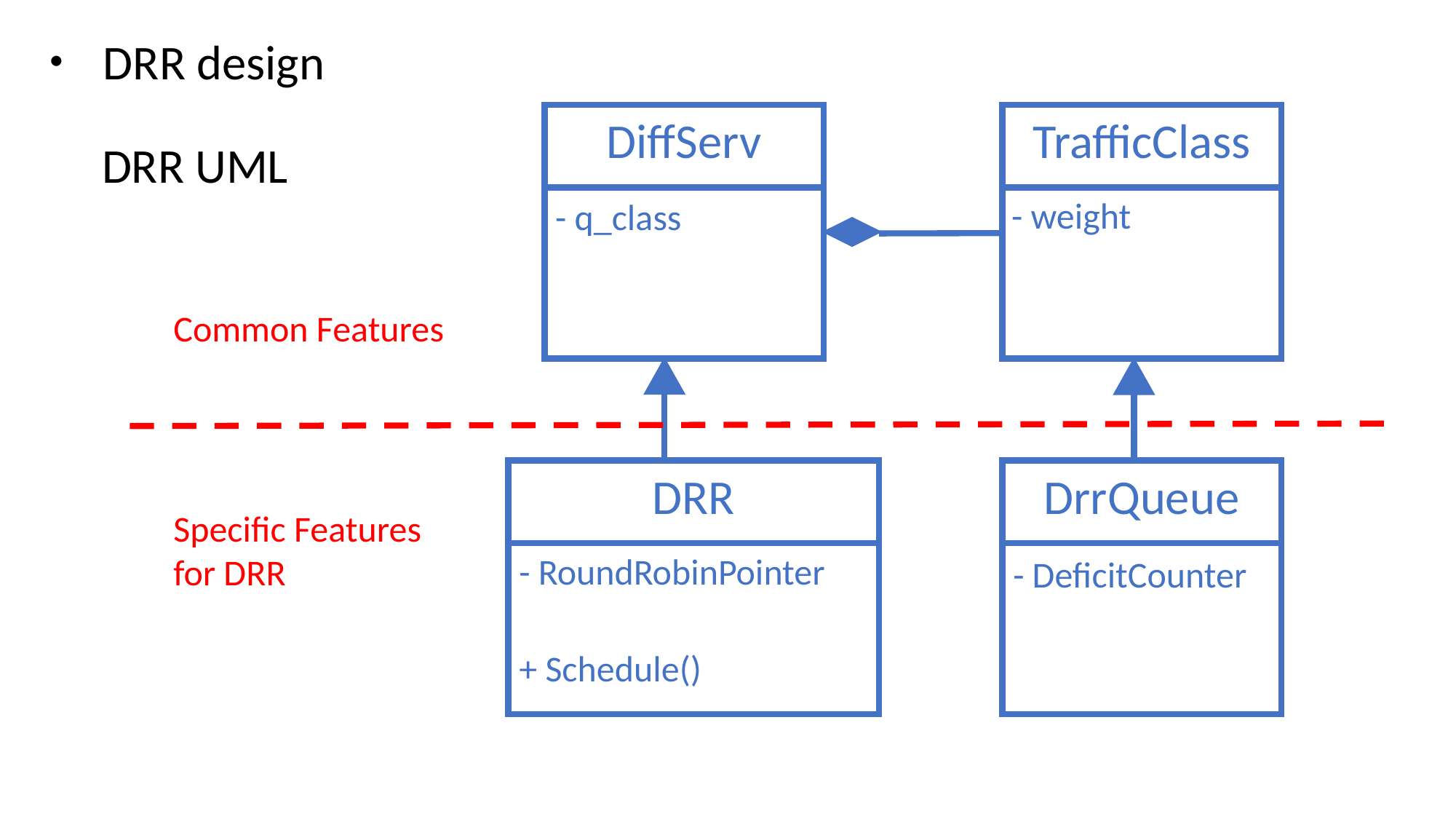

・ DRR design

DiffServ

TrafficClass
DRR UML
- weight
- q_class

Common Features

DRR

DrrQueue
Specific Features
for DRR
- RoundRobinPointer
- DeficitCounter
+ Schedule()